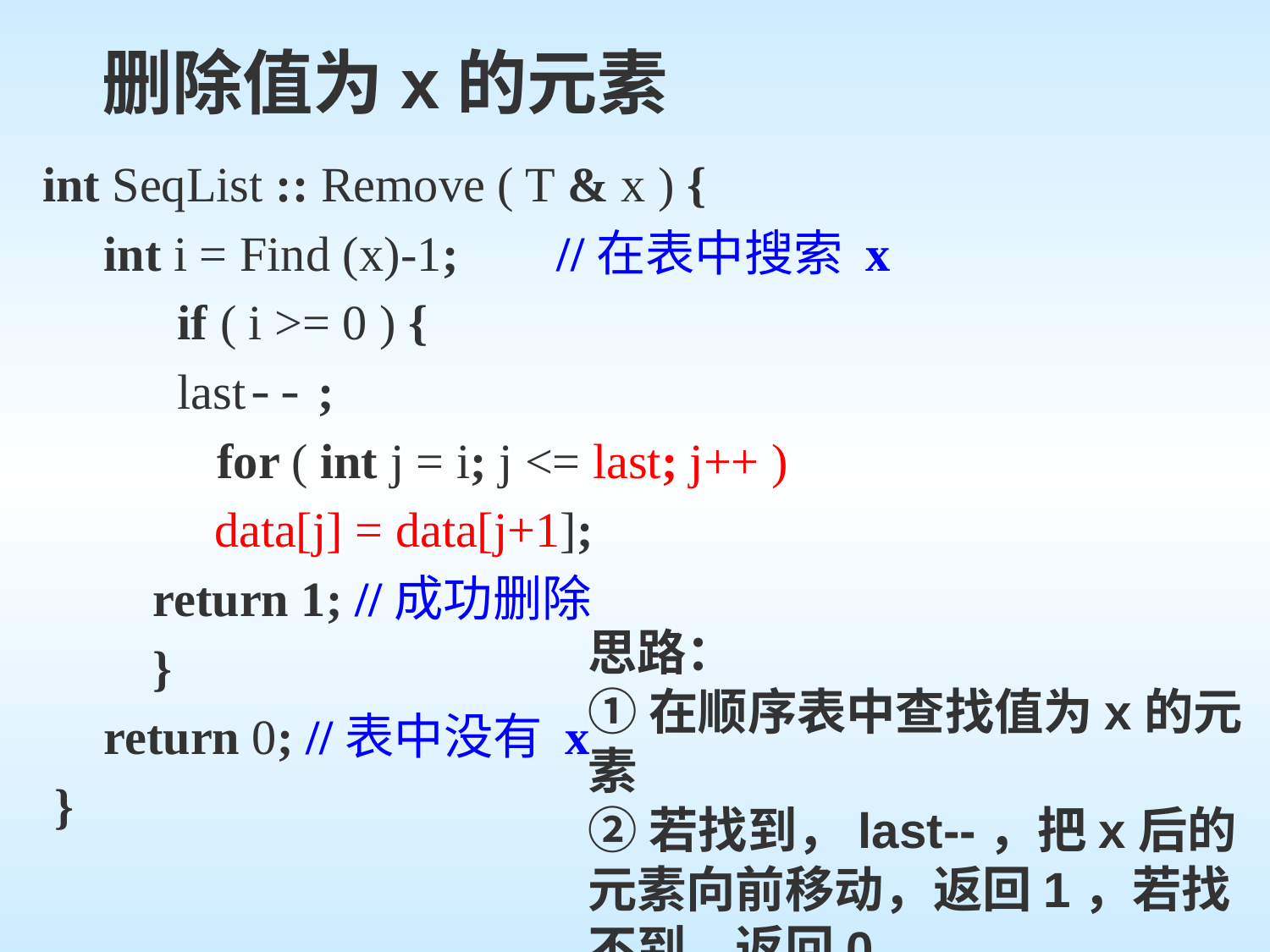

# 删除值为x的元素
int SeqList :: Remove ( T & x ) {
     int i = Find (x)-1;	       //在表中搜索 x
           if ( i >= 0 ) {
           last-- ;
		for ( int j = i; j <= last; j++ )
              data[j] = data[j+1];
         return 1; //成功删除
         }
     return 0; //表中没有 x
 }

思路：
①在顺序表中查找值为x的元素
②若找到，last--，把x后的元素向前移动，返回1，若找不到，返回0。